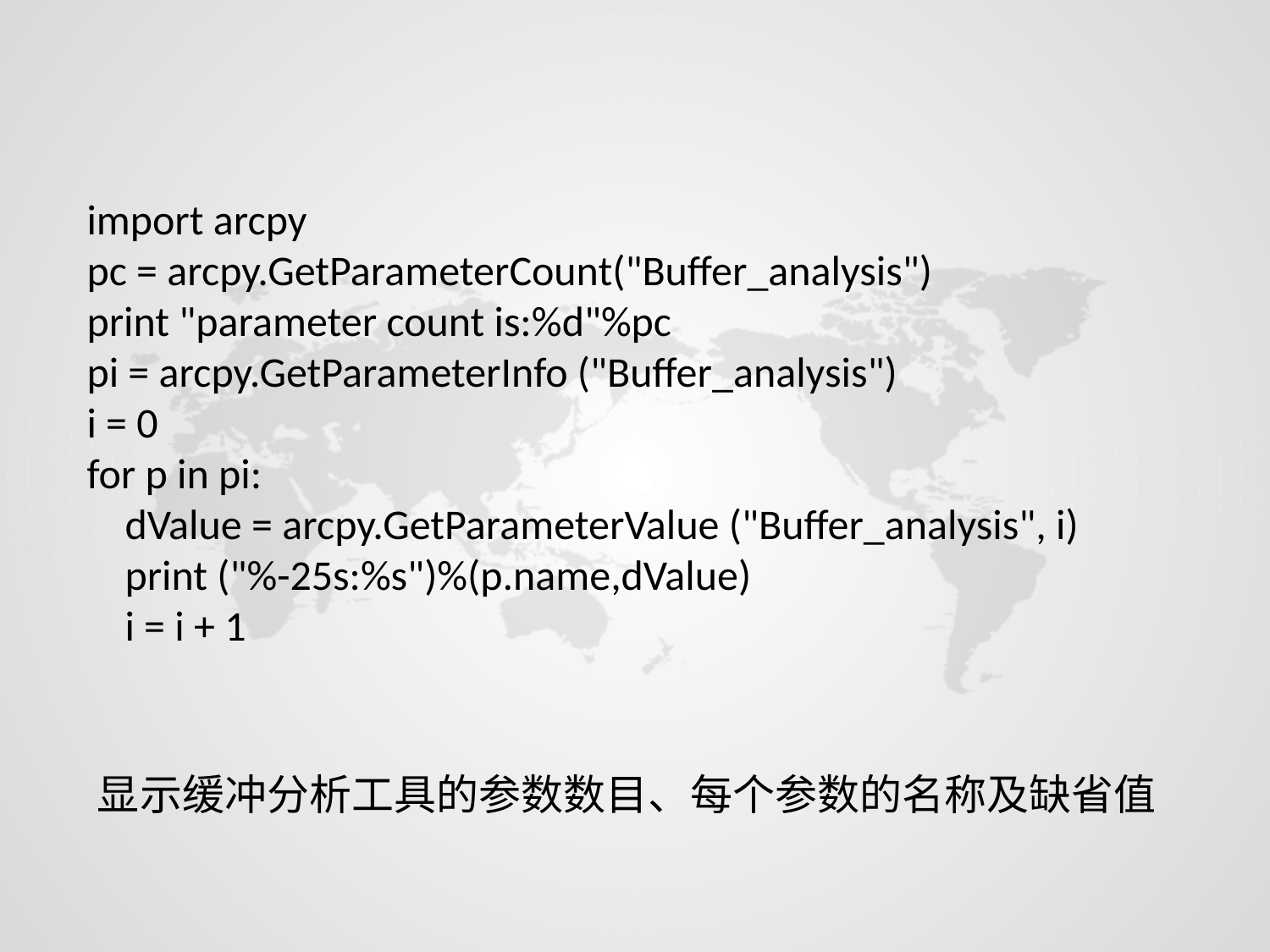

import arcpy
pc = arcpy.GetParameterCount("Buffer_analysis")
print "parameter count is:%d"%pc
pi = arcpy.GetParameterInfo ("Buffer_analysis")
i = 0
for p in pi:
    dValue = arcpy.GetParameterValue ("Buffer_analysis", i)
    print ("%-25s:%s")%(p.name,dValue)
    i = i + 1
显示缓冲分析工具的参数数目、每个参数的名称及缺省值